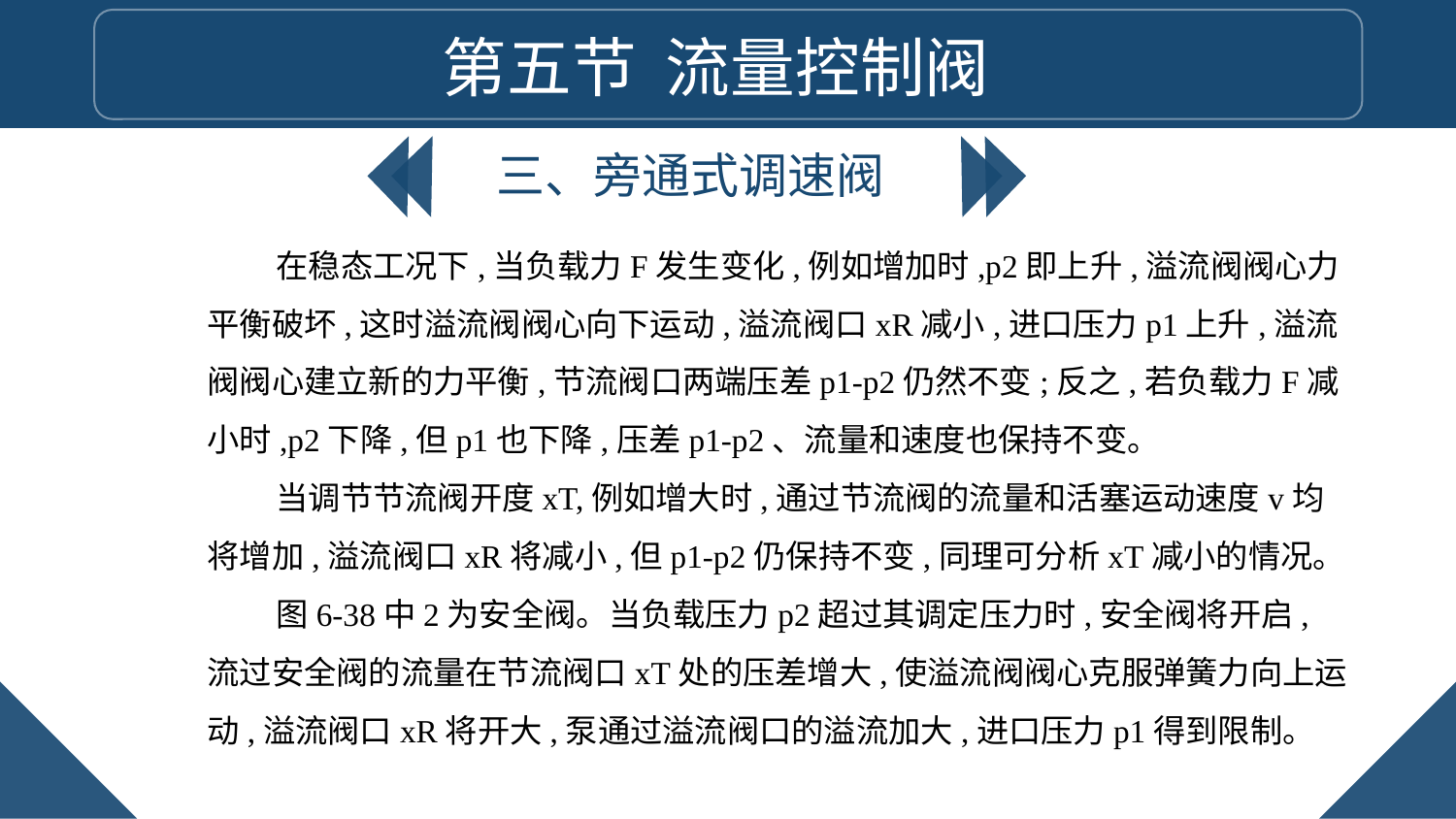

第五节  流量控制阀
三、旁通式调速阀

在稳态工况下,当负载力F发生变化,例如增加时,p2即上升,溢流阀阀心力平衡破坏,这时溢流阀阀心向下运动,溢流阀口xR减小,进口压力p1上升,溢流阀阀心建立新的力平衡,节流阀口两端压差p1-p2仍然不变;反之,若负载力F减小时,p2下降,但p1也下降,压差p1-p2、流量和速度也保持不变。
当调节节流阀开度xT,例如增大时,通过节流阀的流量和活塞运动速度v均将增加,溢流阀口xR将减小,但p1-p2仍保持不变,同理可分析xT减小的情况。
图6-38中2为安全阀。当负载压力p2超过其调定压力时,安全阀将开启,流过安全阀的流量在节流阀口xT处的压差增大,使溢流阀阀心克服弹簧力向上运动,溢流阀口xR将开大,泵通过溢流阀口的溢流加大,进口压力p1得到限制。